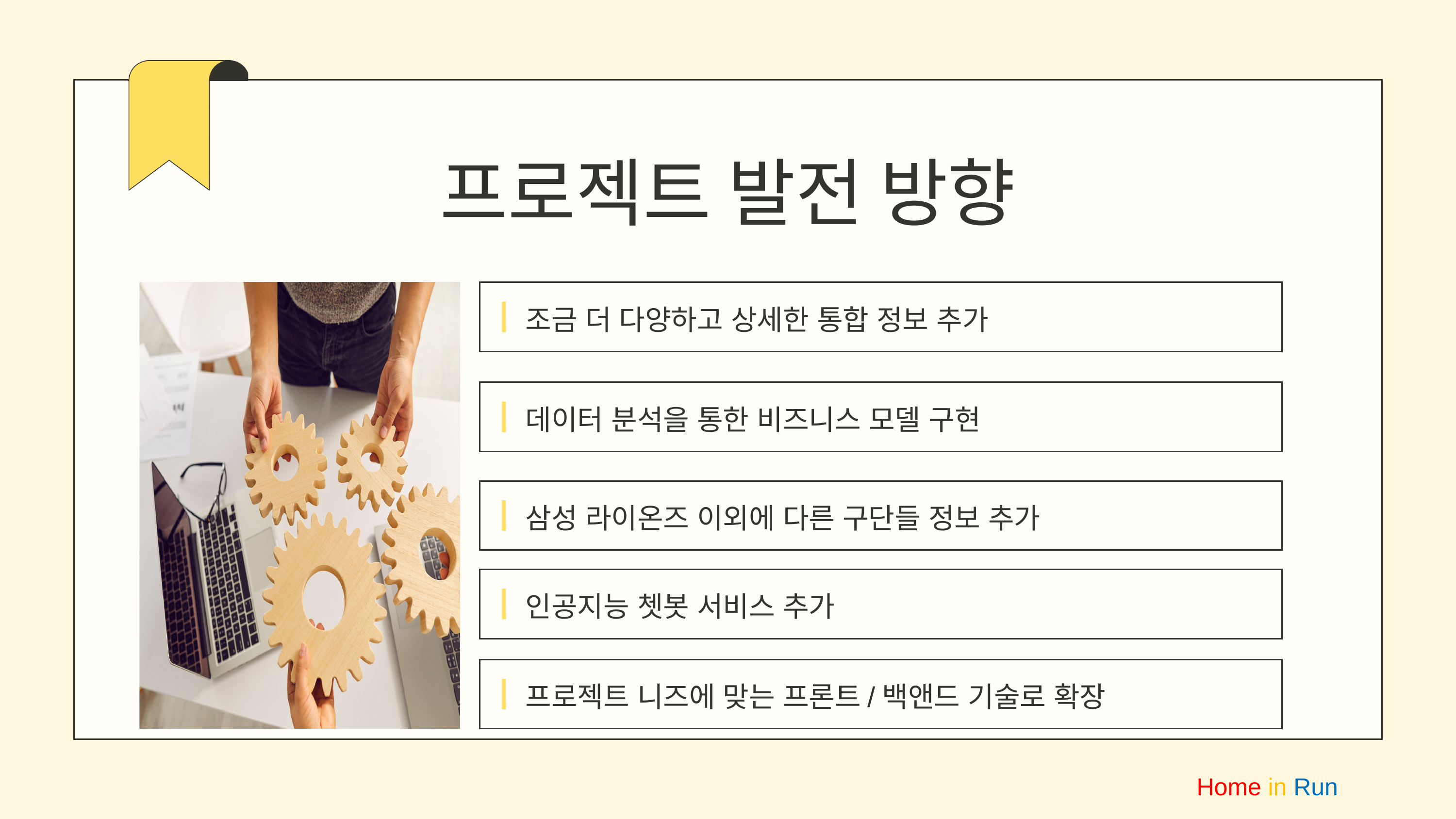

프로젝트 발전 방향

조금 더 다양하고 상세한 통합 정보 추가

데이터 분석을 통한 비즈니스 모델 구현

삼성 라이온즈 이외에 다른 구단들 정보 추가

인공지능 쳇봇 서비스 추가

프로젝트 니즈에 맞는 프론트/백앤드 기술로 확장

Home in Run